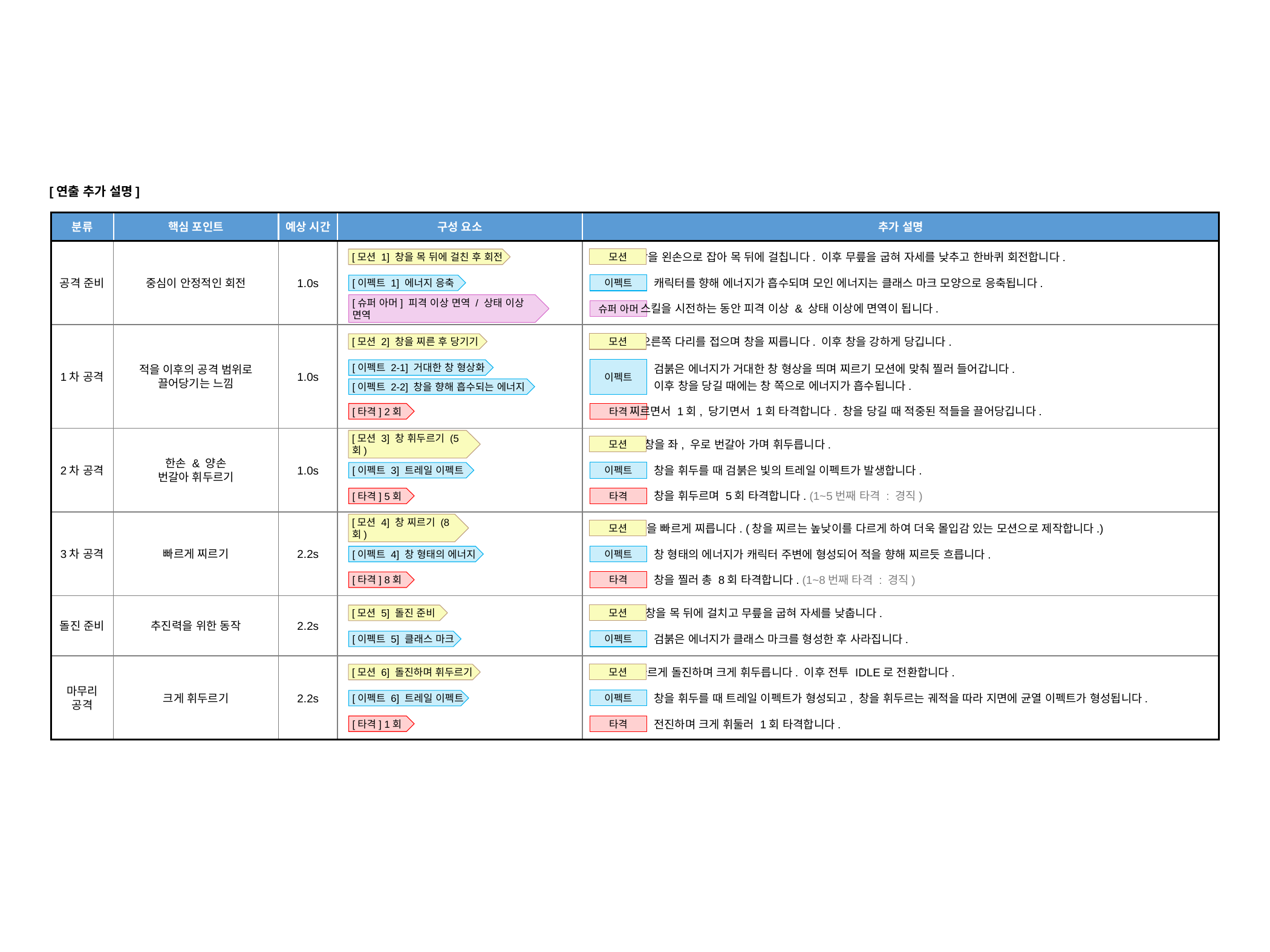

[연출 추가 설명]
분류
핵심 포인트
예상 시간
구성 요소
추가 설명

공격 준비
중심이 안정적인 회전
1.0s

모션
창을 왼손으로 잡아 목 뒤에 걸칩니다. 이후 무릎을 굽혀 자세를 낮추고 한바퀴 회전합니다.
이펙트
캐릭터를 향해 에너지가 흡수되며 모인 에너지는 클래스 마크 모양으로 응축됩니다.
슈퍼 아머
스킬을 시전하는 동안 피격 이상 & 상태 이상에 면역이 됩니다.
[모션 1] 창을 목 뒤에 걸친 후 회전
[이펙트 1] 에너지 응축
[슈퍼 아머] 피격 이상 면역 / 상태 이상 면역
1차 공격
적을 이후의 공격 범위로
끌어당기는 느낌
1.0s

모션
오른쪽 다리를 접으며 창을 찌릅니다. 이후 창을 강하게 당깁니다.
이펙트
검붉은 에너지가 거대한 창 형상을 띄며 찌르기 모션에 맞춰 찔러 들어갑니다.
이후 창을 당길 때에는 창 쪽으로 에너지가 흡수됩니다.
타격
찌르면서 1회, 당기면서 1회 타격합니다. 창을 당길 때 적중된 적들을 끌어당깁니다.
[모션 2] 창을 찌른 후 당기기
[이펙트 2-1] 거대한 창 형상화
[이펙트 2-2] 창을 향해 흡수되는 에너지
[타격] 2회
2차 공격
한손 & 양손
번갈아 휘두르기
1.0s

모션
창을 좌, 우로 번갈아 가며 휘두릅니다.
이펙트
창을 휘두를 때 검붉은 빛의 트레일 이펙트가 발생합니다.
타격
창을 휘두르며 5회 타격합니다. (1~5번째 타격 : 경직)
[모션 3] 창 휘두르기 (5회)
[이펙트 3] 트레일 이펙트
[타격] 5회
3차 공격
빠르게 찌르기
2.2s

모션
창을 빠르게 찌릅니다. (창을 찌르는 높낮이를 다르게 하여 더욱 몰입감 있는 모션으로 제작합니다.)
이펙트
창 형태의 에너지가 캐릭터 주변에 형성되어 적을 향해 찌르듯 흐릅니다.
타격
창을 찔러 총 8회 타격합니다. (1~8번째 타격 : 경직)
[모션 4] 창 찌르기 (8회)
[이펙트 4] 창 형태의 에너지
[타격] 8회
돌진 준비
추진력을 위한 동작
2.2s

모션
창을 목 뒤에 걸치고 무릎을 굽혀 자세를 낮춥니다.
이펙트
검붉은 에너지가 클래스 마크를 형성한 후 사라집니다.
[모션 5] 돌진 준비
[이펙트 5] 클래스 마크
마무리
공격
크게 휘두르기
2.2s

모션
빠르게 돌진하며 크게 휘두릅니다. 이후 전투 IDLE로 전환합니다.
이펙트
창을 휘두를 때 트레일 이펙트가 형성되고, 창을 휘두르는 궤적을 따라 지면에 균열 이펙트가 형성됩니다.
타격
전진하며 크게 휘둘러 1회 타격합니다.
[모션 6] 돌진하며 휘두르기
[이펙트 6] 트레일 이펙트
[타격] 1회